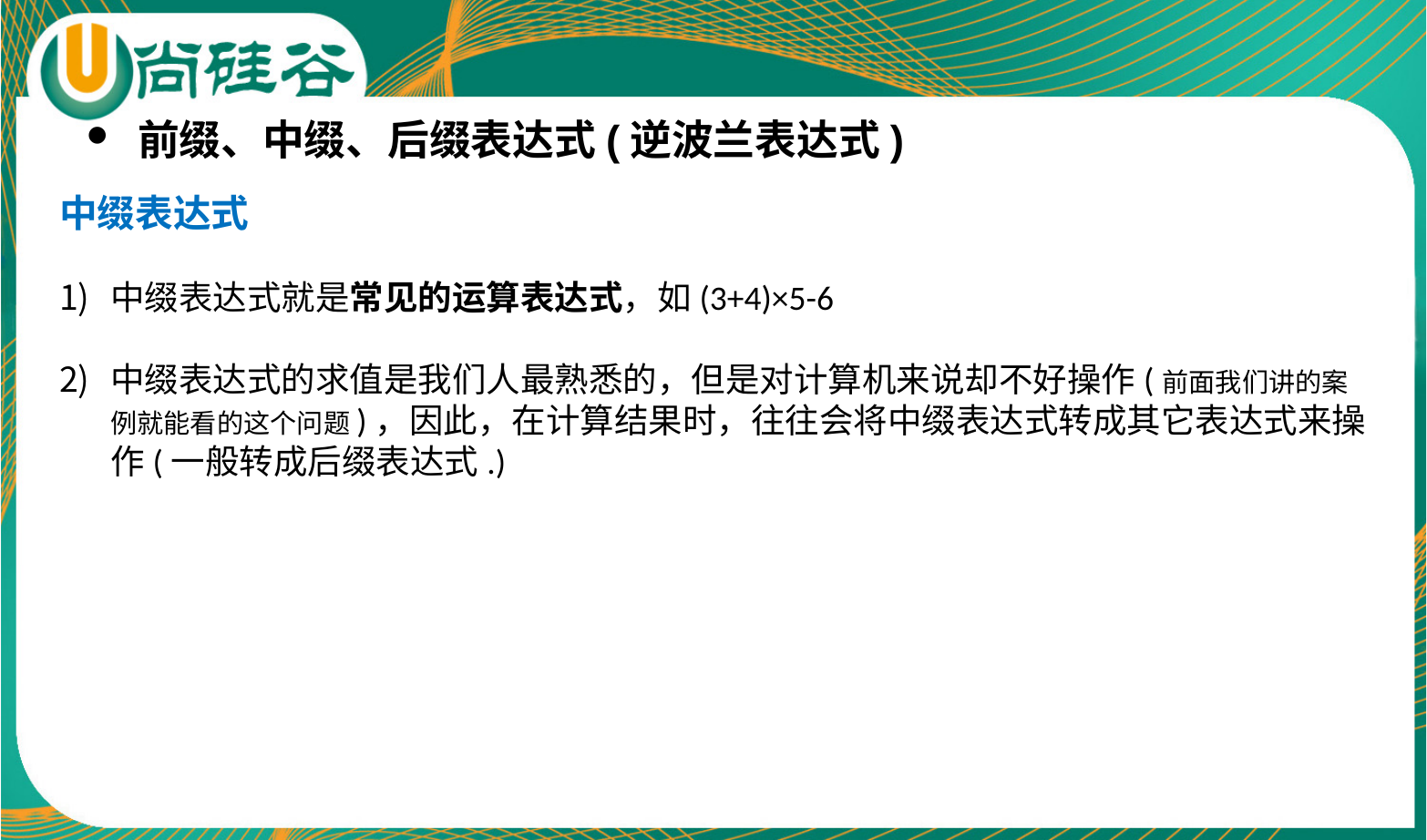

前缀、中缀、后缀表达式(逆波兰表达式)
中缀表达式

中缀表达式就是常见的运算表达式，如(3+4)×5-6

中缀表达式的求值是我们人最熟悉的，但是对计算机来说却不好操作(前面我们讲的案例就能看的这个问题)，因此，在计算结果时，往往会将中缀表达式转成其它表达式来操作(一般转成后缀表达式.)